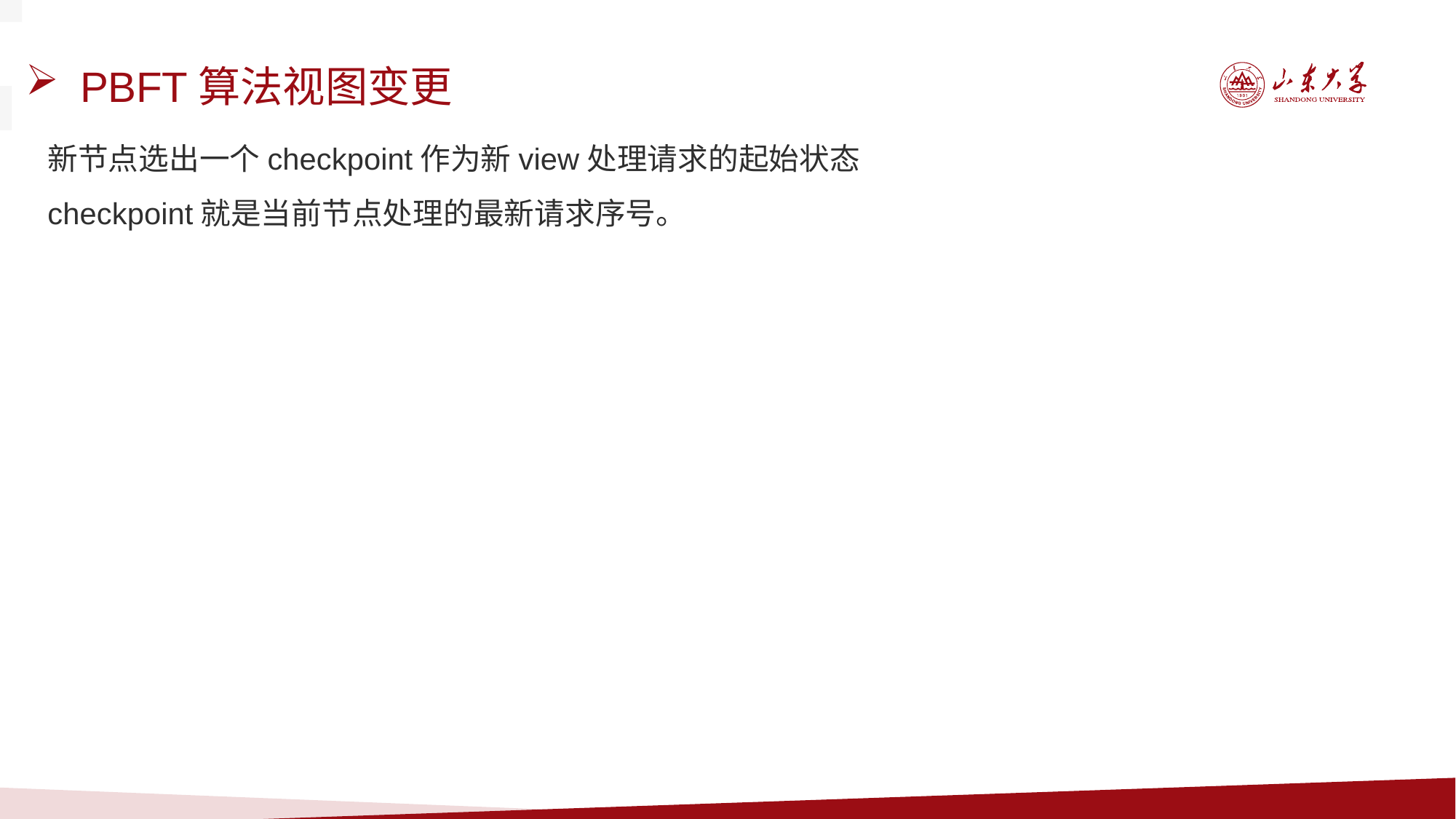

PBFT算法视图变更

新节点选出一个checkpoint作为新view处理请求的起始状态checkpoint就是当前节点处理的最新请求序号。